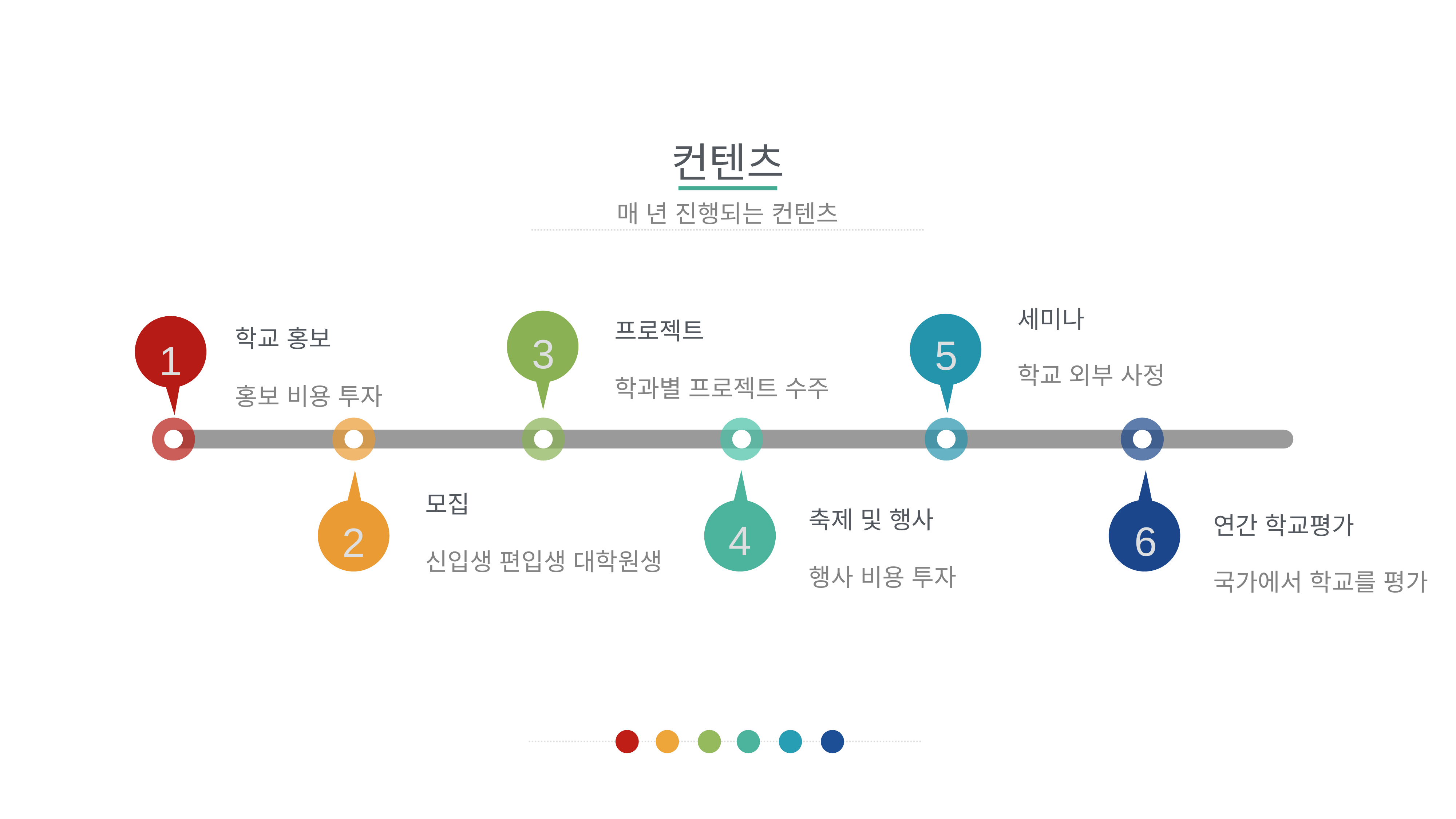

컨텐츠

매 년 진행되는 컨텐츠

프로젝트

학과별 프로젝트 수주

세미나

학교 외부 사정

3
5
학교 홍보

홍보 비용 투자
1

모집

신입생 편입생 대학원생
연간 학교평가
국가에서 학교를 평가

축제 및 행사

행사 비용 투자
4
6
2